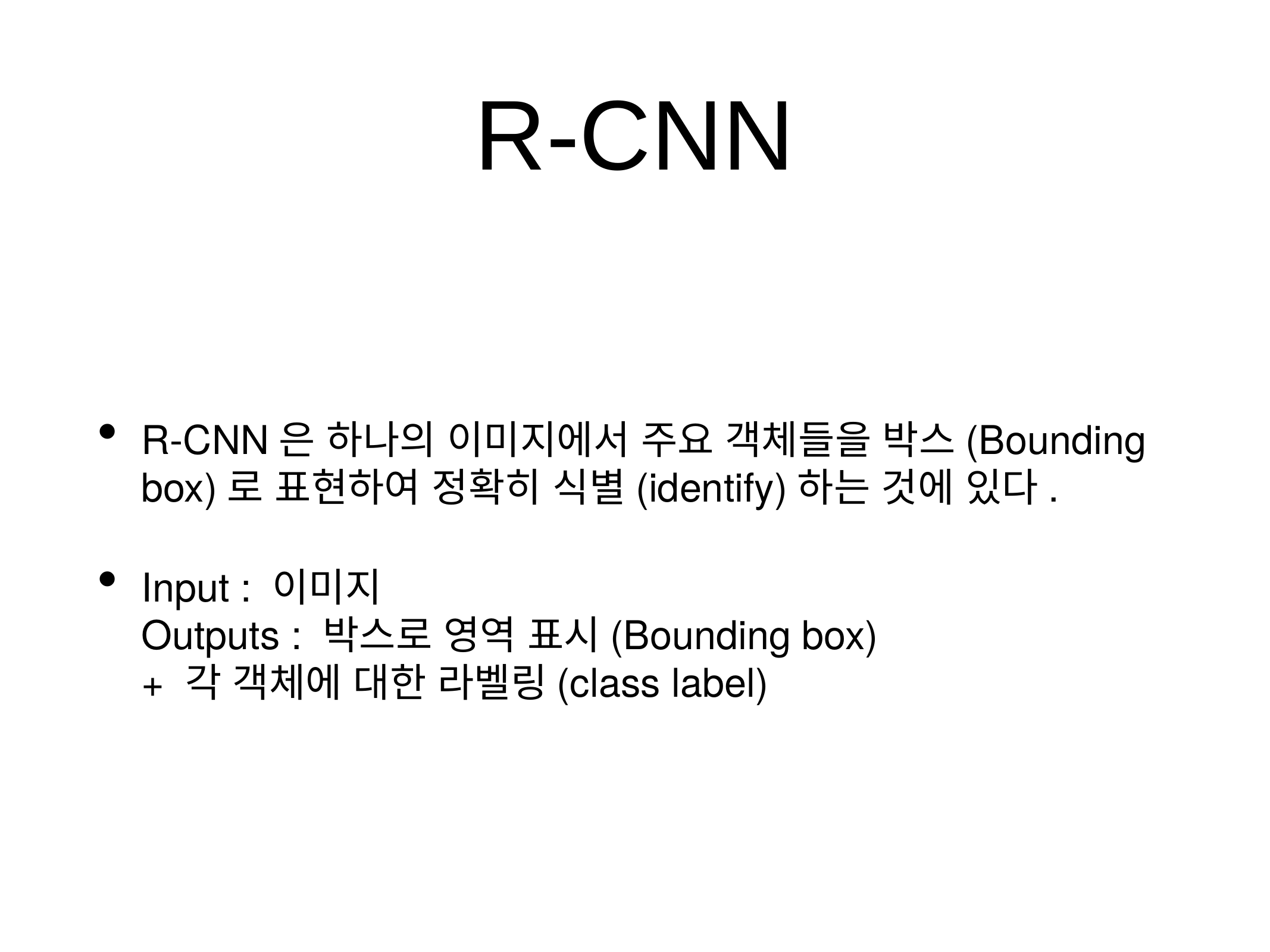

# R-CNN
R-CNN은 하나의 이미지에서 주요 객체들을 박스(Bounding box)로 표현하여 정확히 식별(identify)하는 것에 있다.
Input : 이미지
Outputs : 박스로 영역 표시(Bounding box)
+ 각 객체에 대한 라벨링(class label)